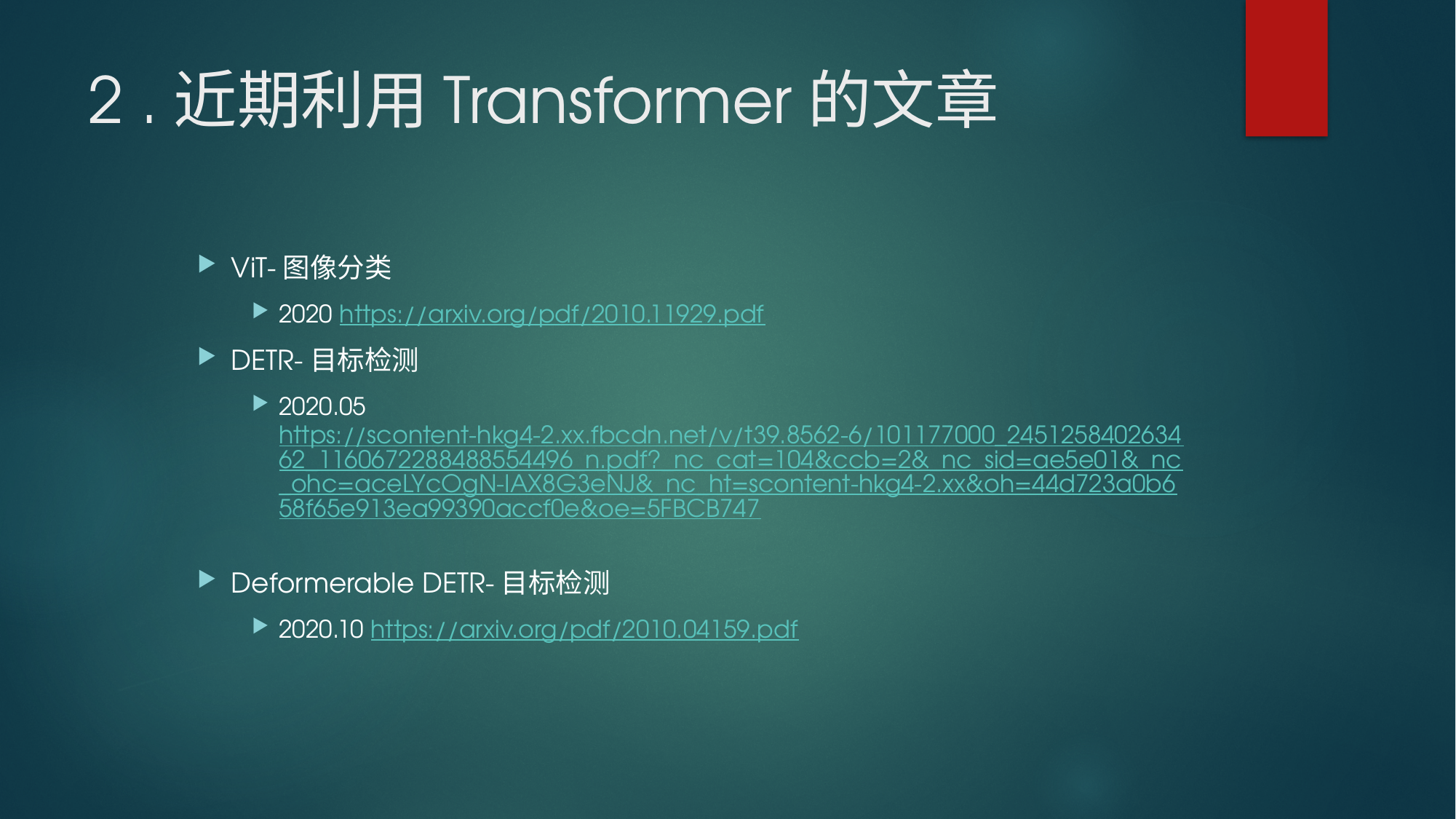

# 2 .近期利用Transformer的文章
ViT-图像分类
2020 https://arxiv.org/pdf/2010.11929.pdf
DETR-目标检测
2020.05  https://scontent-hkg4-2.xx.fbcdn.net/v/t39.8562-6/101177000_245125840263462_1160672288488554496_n.pdf?_nc_cat=104&ccb=2&_nc_sid=ae5e01&_nc_ohc=aceLYcOgN-IAX8G3eNJ&_nc_ht=scontent-hkg4-2.xx&oh=44d723a0b658f65e913ea99390accf0e&oe=5FBCB747
Deformerable DETR-目标检测
2020.10 https://arxiv.org/pdf/2010.04159.pdf